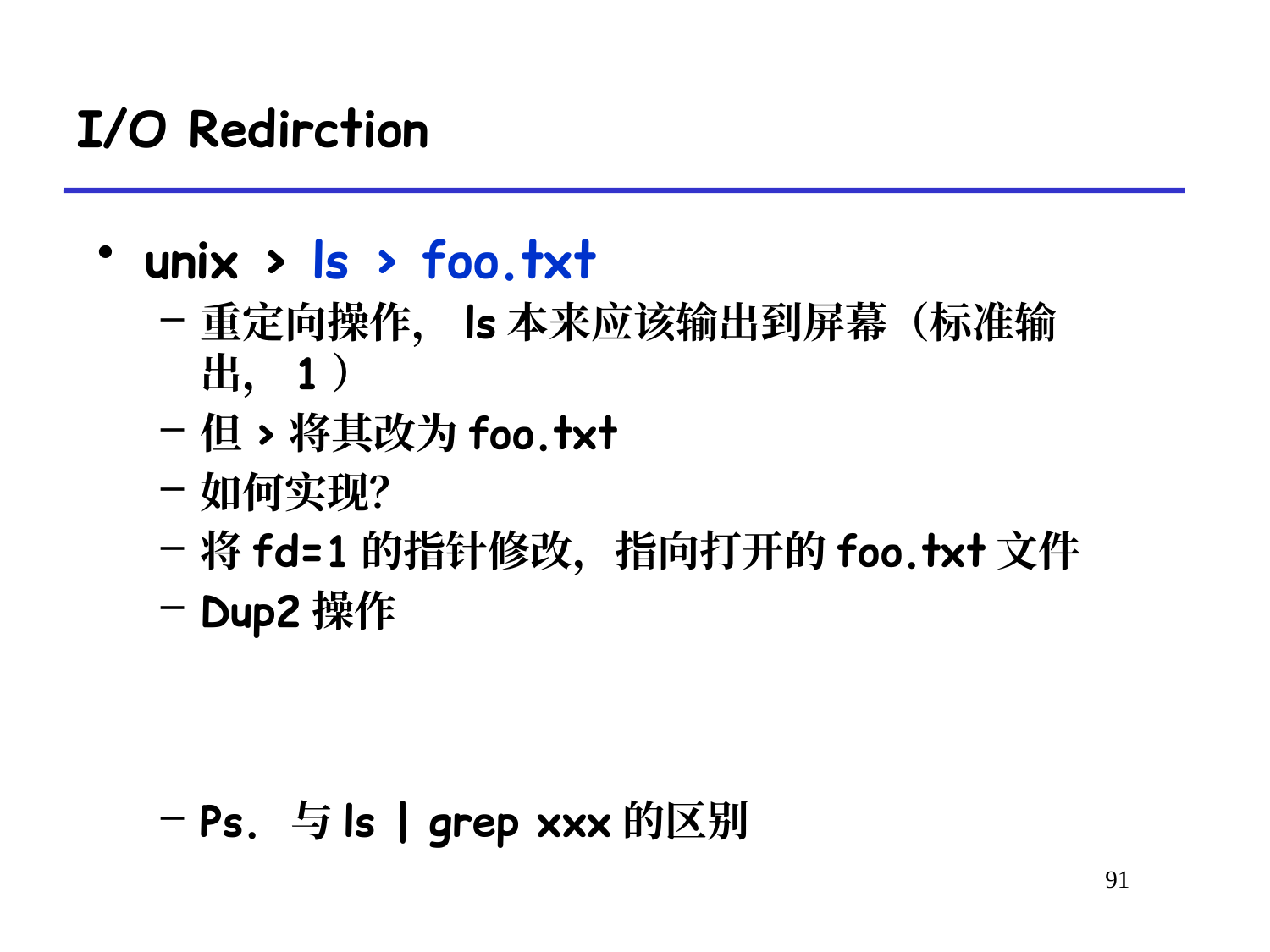

I/O Redirction
unix > ls > foo.txt
重定向操作，ls本来应该输出到屏幕（标准输出，1）
但>将其改为foo.txt
如何实现？
将fd=1的指针修改，指向打开的foo.txt文件
Dup2操作

Ps. 与ls | grep xxx的区别

# 91